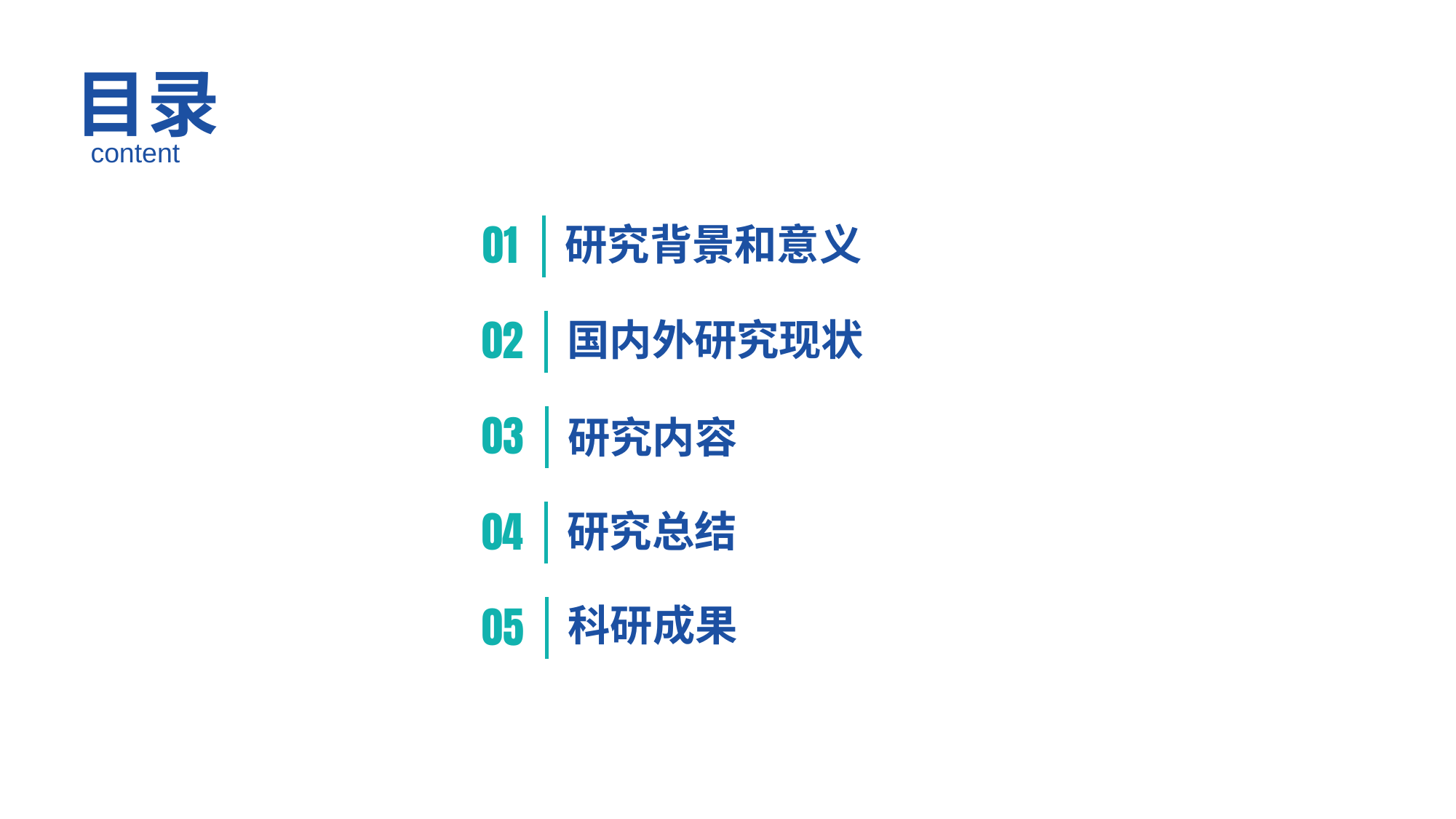

目录
content
01
研究背景和意义

02
国内外研究现状

03
研究内容
04
研究总结
05
科研成果